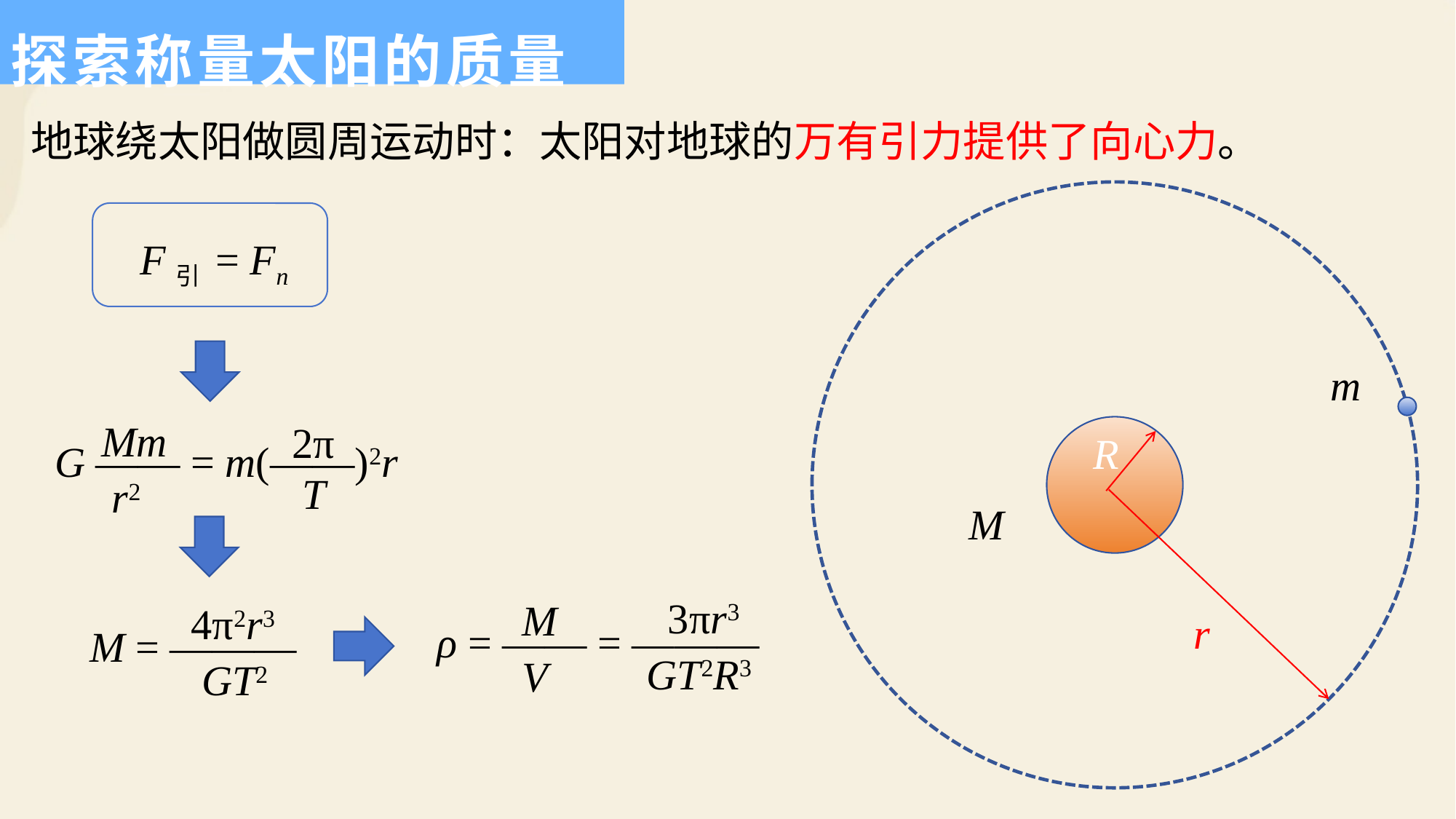

探索称量太阳的质量
地球绕太阳做圆周运动时：太阳对地球的万有引力提供了向心力。

F引 = Fn

Mm
 r2
2π
 T
G —— = m(——)2r
m

R
M

4π2r3
 GT2
M = ———
   3πr3
 GT2R3
ρ = —— = ———

M
V
r